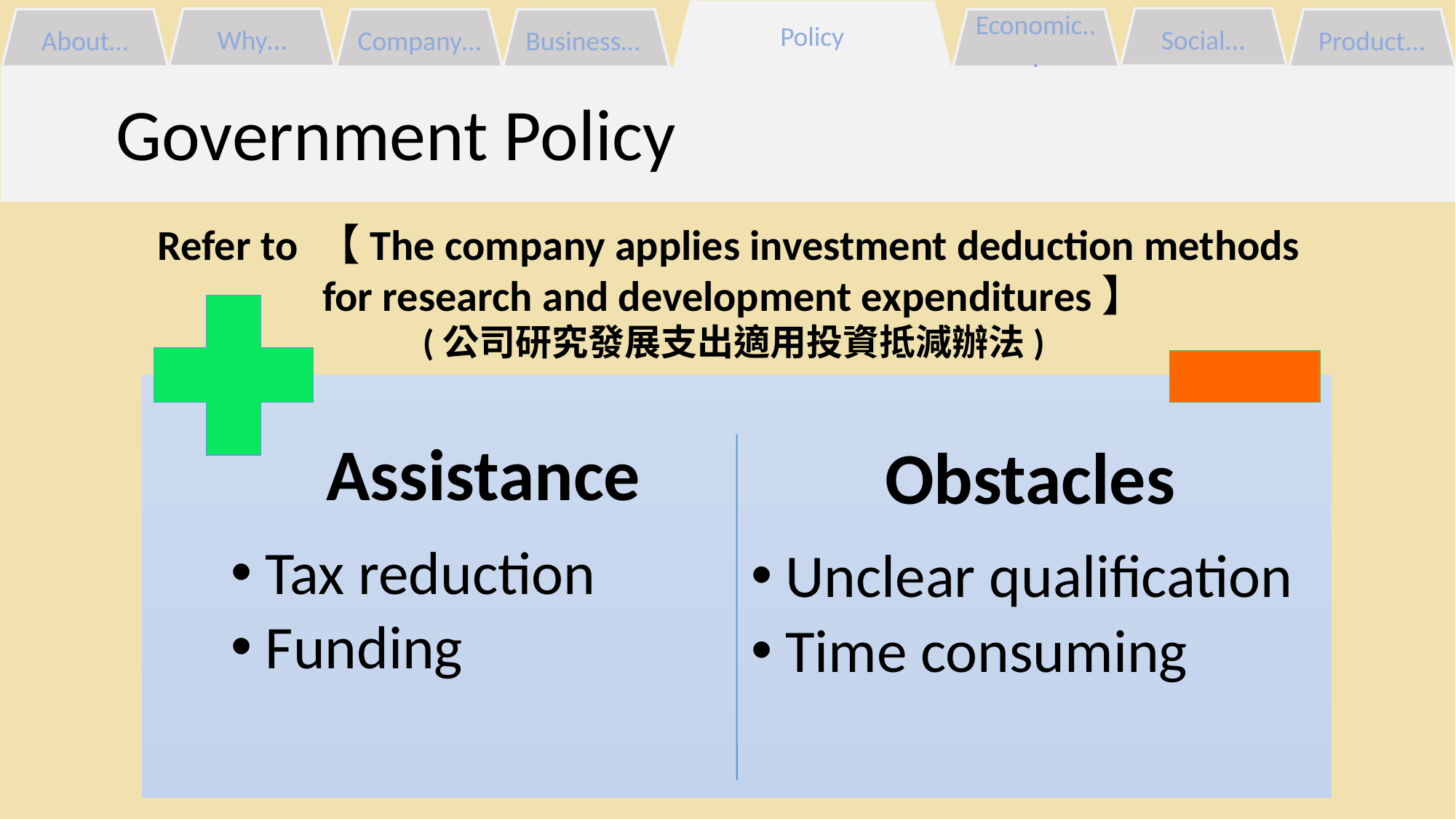

Policy
Social...
Why…
About…
Company…
Business…
Economic...
Product...

# Government Policy
Refer to 【The company applies investment deduction methods
for research and development expenditures】
(公司研究發展支出適用投資抵減辦法)
Assistance
Tax reduction
Funding
Obstacles
Unclear qualification
Time consuming